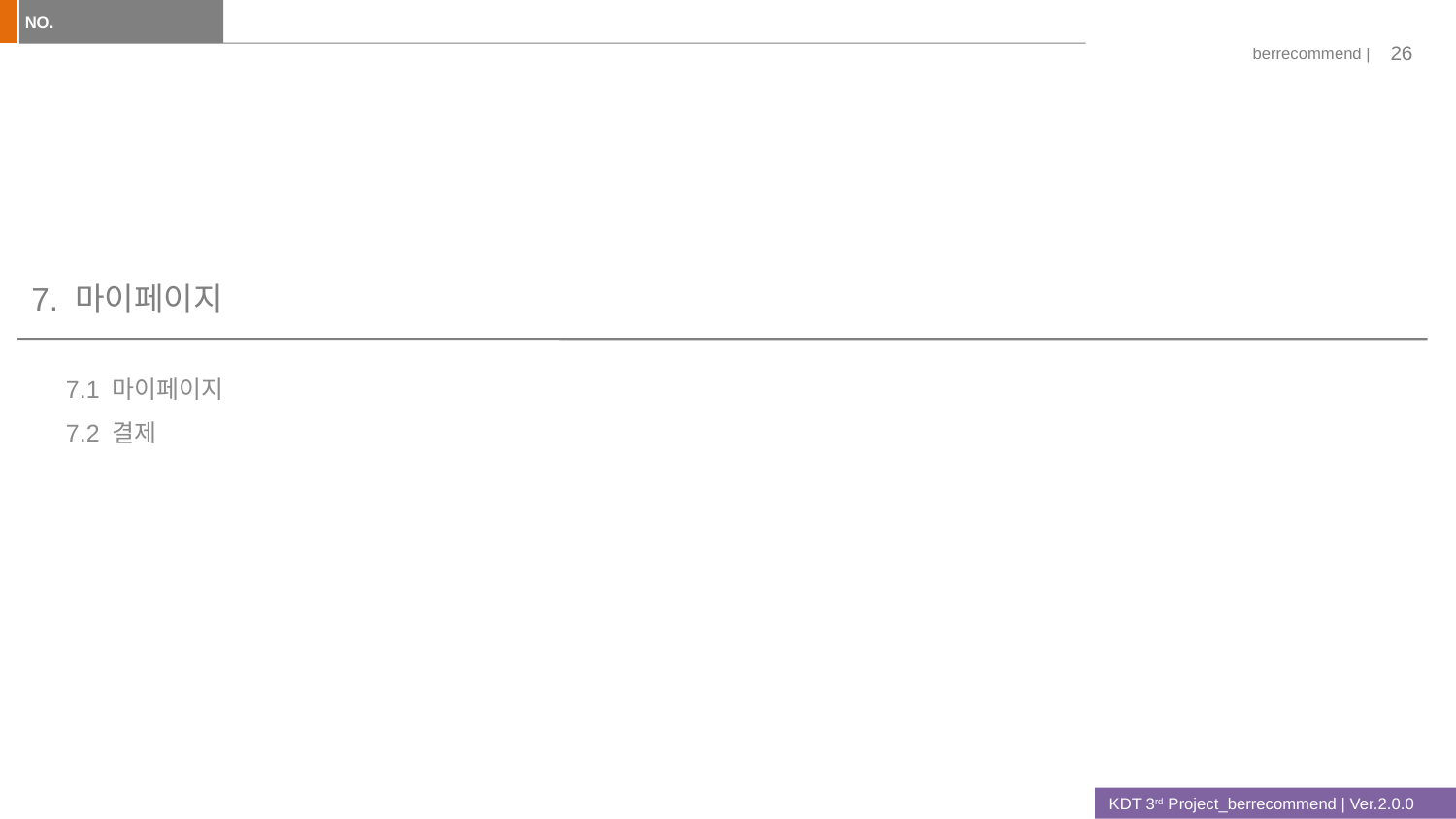

26
# 7. 마이페이지
7.1 마이페이지
7.2 결제